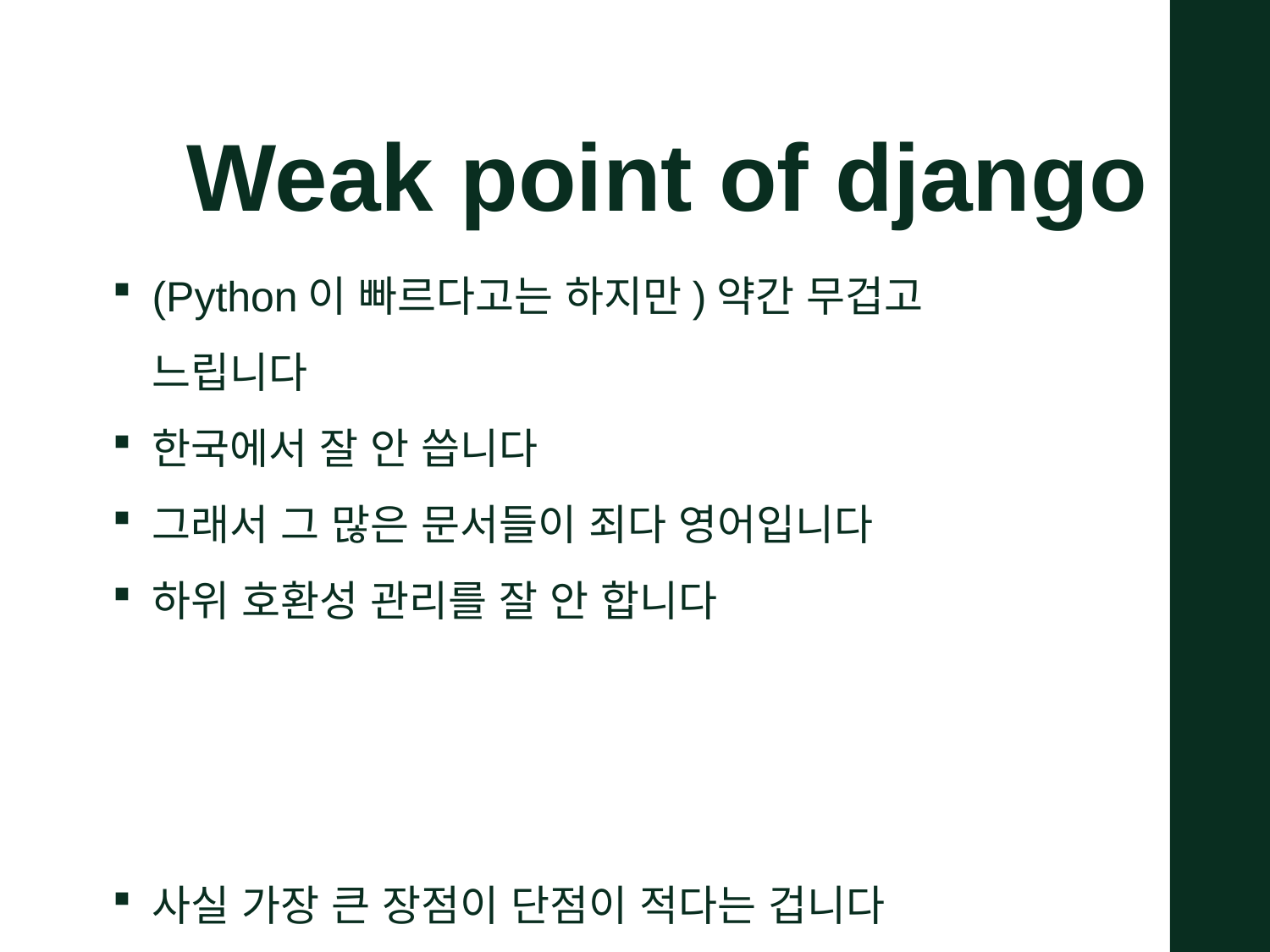

Weak point of django
(Python이 빠르다고는 하지만)약간 무겁고 느립니다
한국에서 잘 안 씁니다
그래서 그 많은 문서들이 죄다 영어입니다
하위 호환성 관리를 잘 안 합니다

사실 가장 큰 장점이 단점이 적다는 겁니다